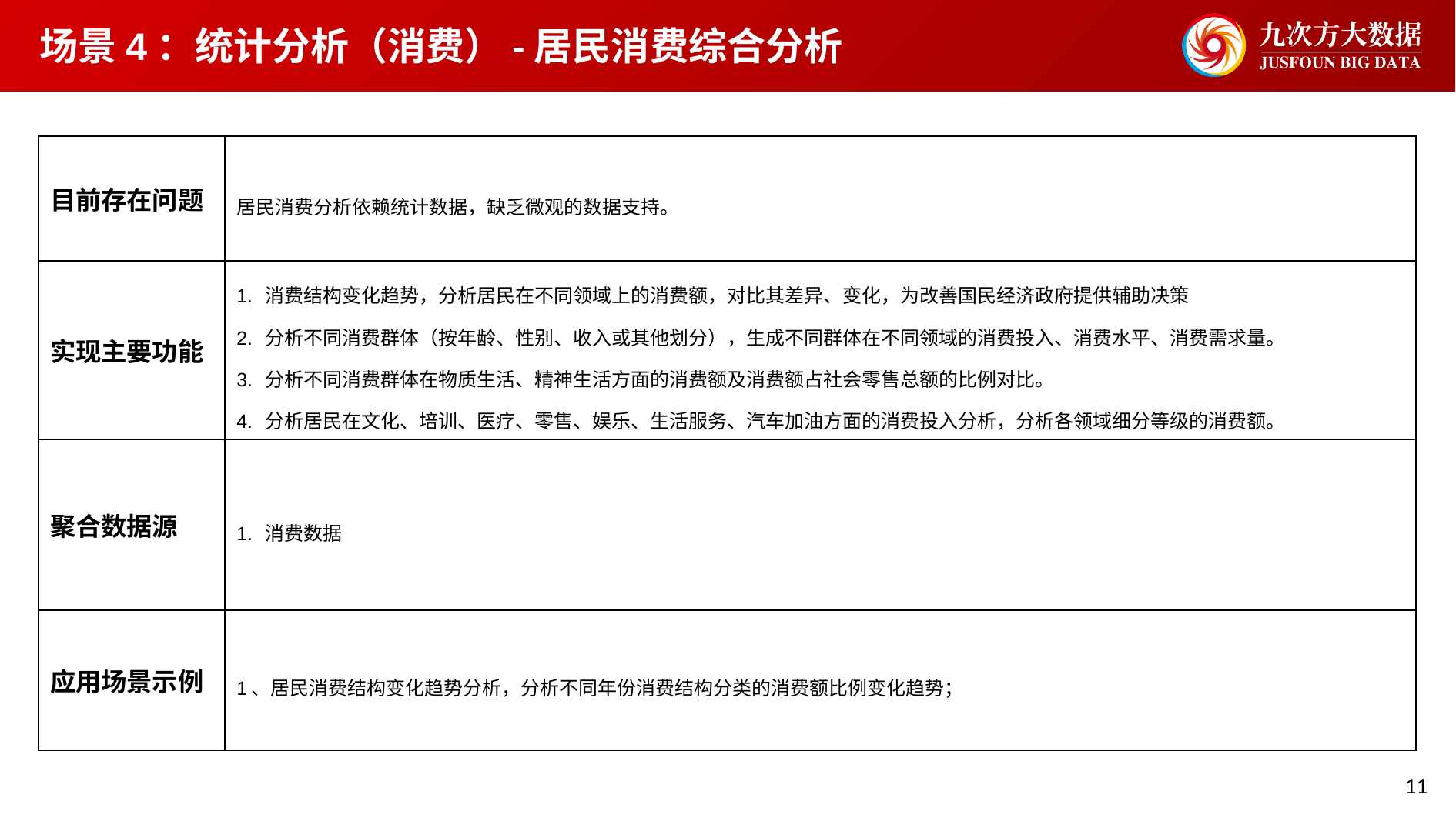

场景4：统计分析（消费）-居民消费综合分析
| 目前存在问题 | 居民消费分析依赖统计数据，缺乏微观的数据支持。 |
| --- | --- |
| 实现主要功能 | 消费结构变化趋势，分析居民在不同领域上的消费额，对比其差异、变化，为改善国民经济政府提供辅助决策 分析不同消费群体（按年龄、性别、收入或其他划分），生成不同群体在不同领域的消费投入、消费水平、消费需求量。 分析不同消费群体在物质生活、精神生活方面的消费额及消费额占社会零售总额的比例对比。 分析居民在文化、培训、医疗、零售、娱乐、生活服务、汽车加油方面的消费投入分析，分析各领域细分等级的消费额。 |
| 聚合数据源 | 消费数据 |
| 应用场景示例 | 1、居民消费结构变化趋势分析，分析不同年份消费结构分类的消费额比例变化趋势； |
11